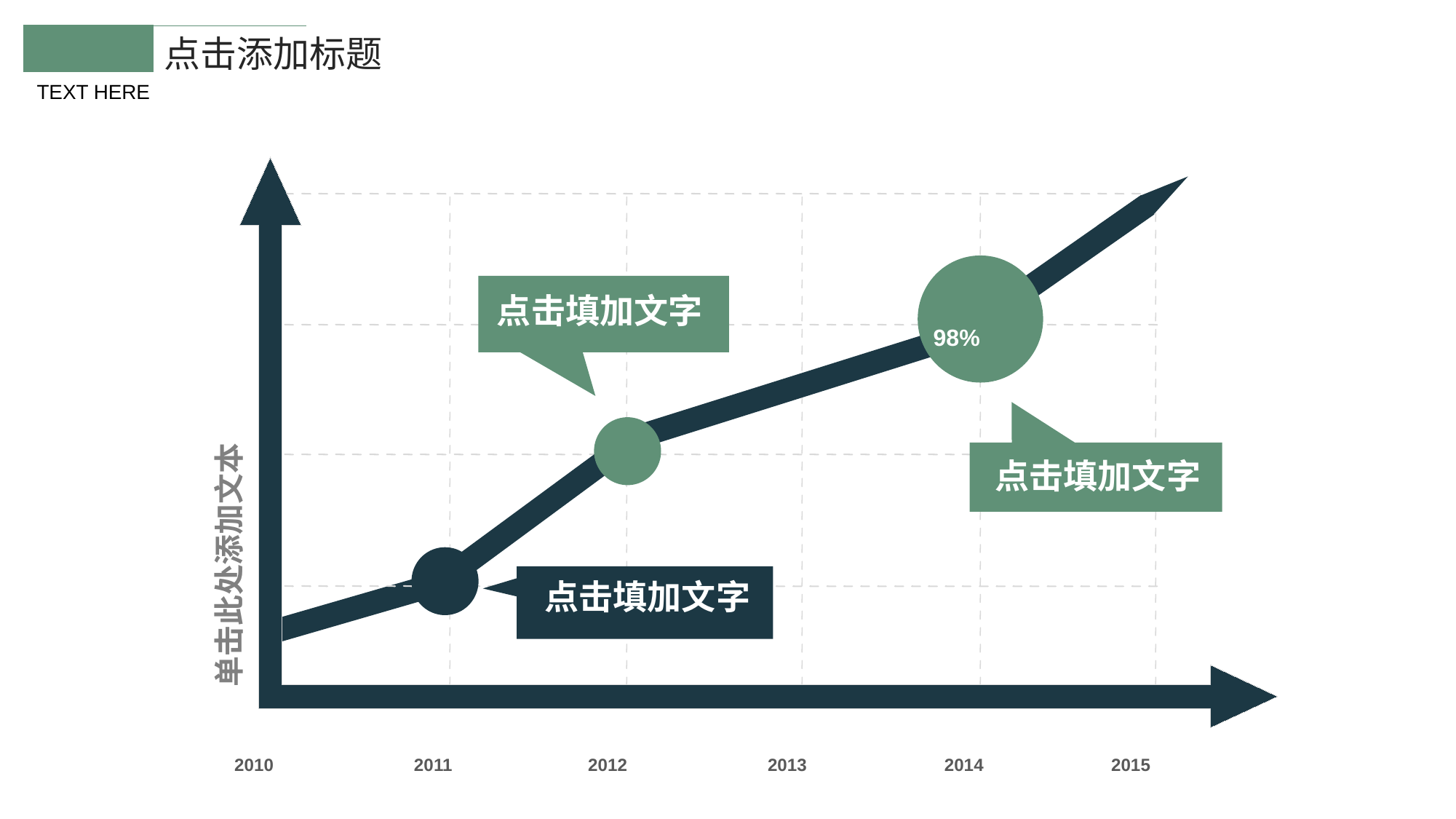

点击添加标题

98%

点击填加文字

单击此处添加文本

点击填加文字

点击填加文字
2010
2011
2012
2013
2014
2015